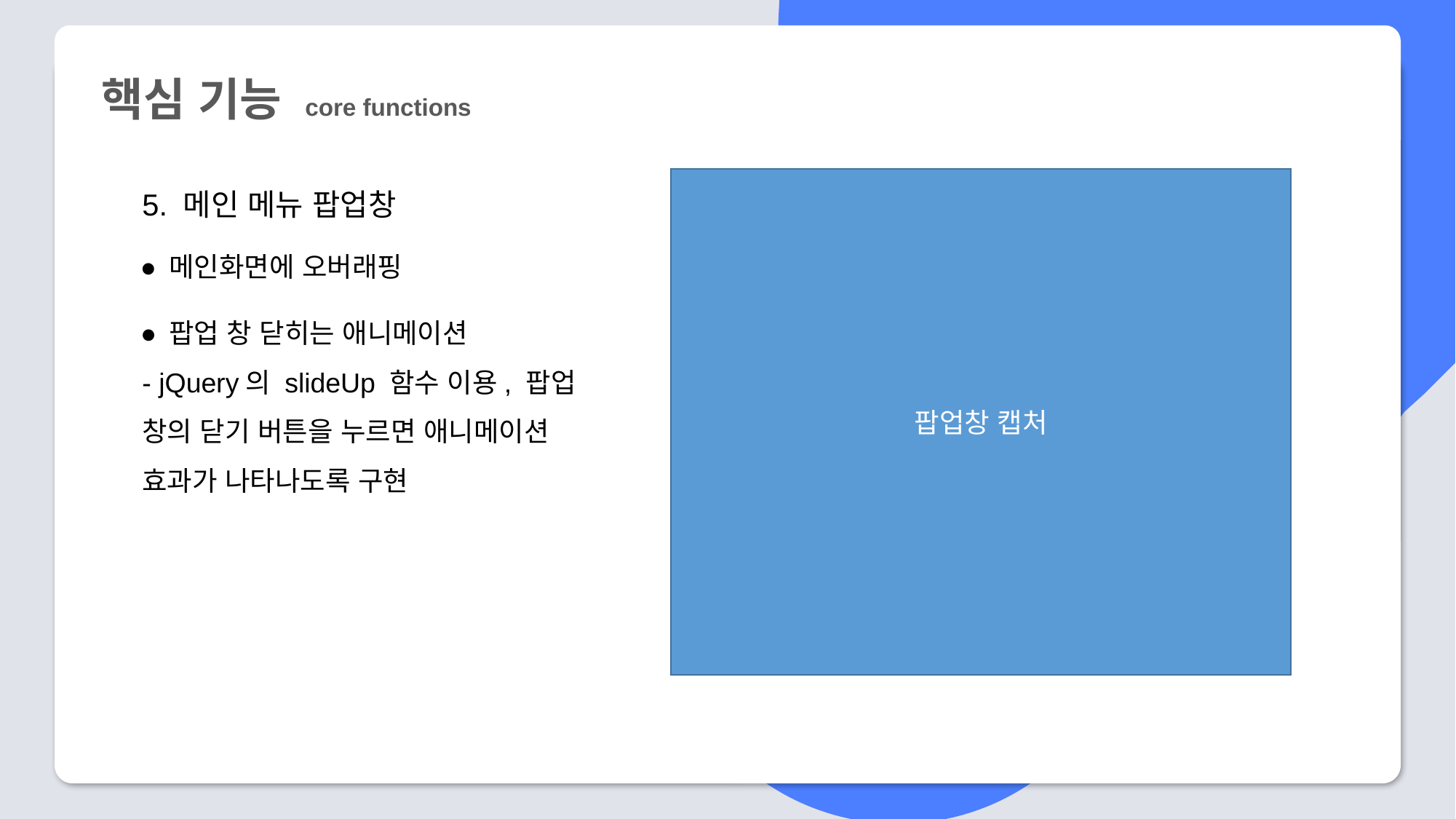

핵심 기능 core functions

팝업창 캡처
5. 메인 메뉴 팝업창
⦁ 메인화면에 오버래핑

⦁ 팝업 창 닫히는 애니메이션
- jQuery의 slideUp 함수 이용, 팝업 창의 닫기 버튼을 누르면 애니메이션 효과가 나타나도록 구현